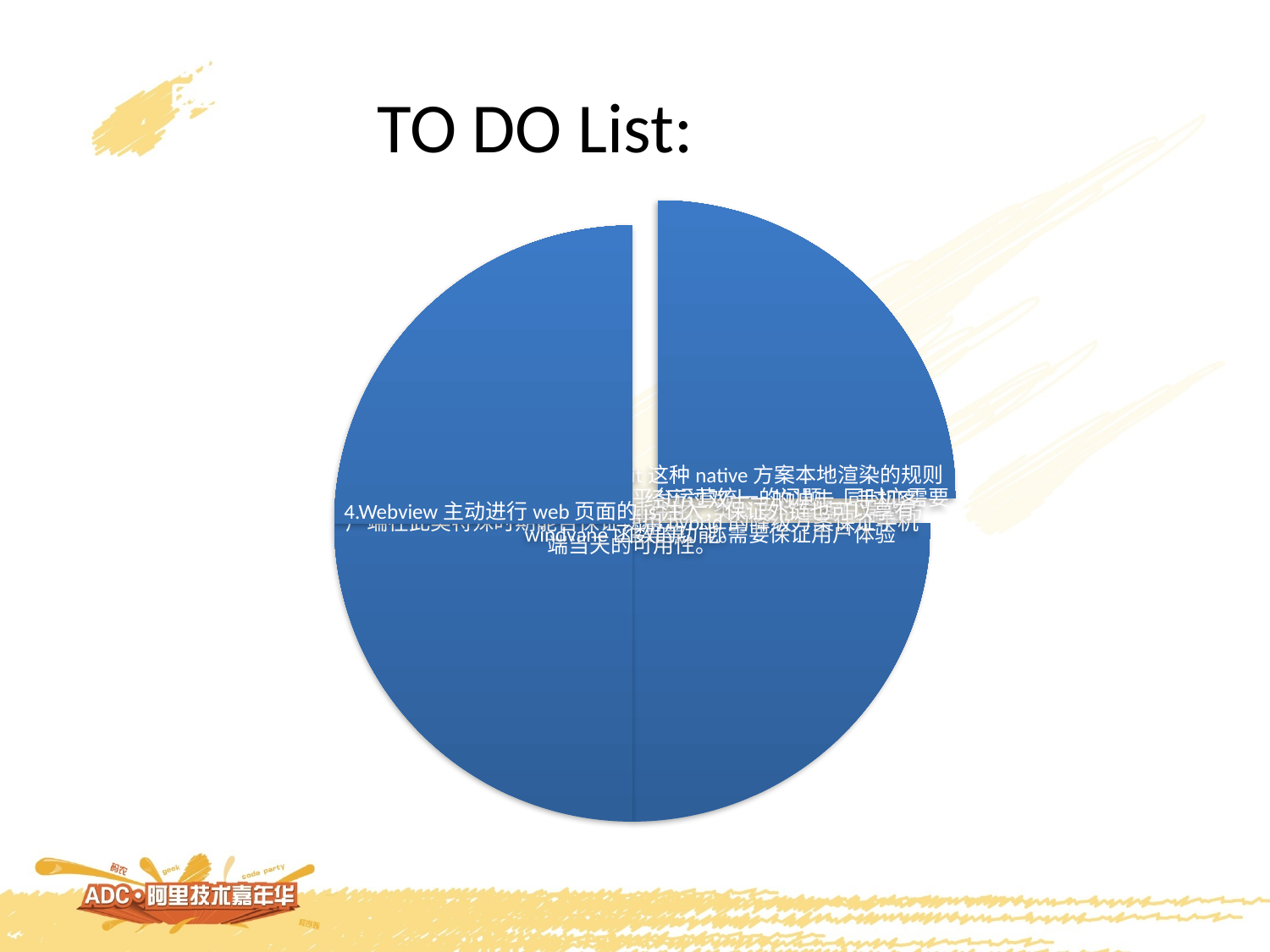

TO DO List:
1.首页H5化，经历了pagekit这种native方案本地渲染的规则后，使用H5化是否能解决多平台运营统一的问题，同时亦需要关注性能。
2.基于本地Html页面的Hybrid插件化，类似支付宝客户端的方案，插件化的动态更新可用性等等，亦需要保证用户体验
3.基于Hybrid的全面降级方案。经历过双十一的冲击，手机客户端在此类特殊时期能否保证使用hybrid的降级方案保证手机端当天的可用性。
4.Webview主动进行web页面的js注入，保证外链也可以享有windvane函数的功能。